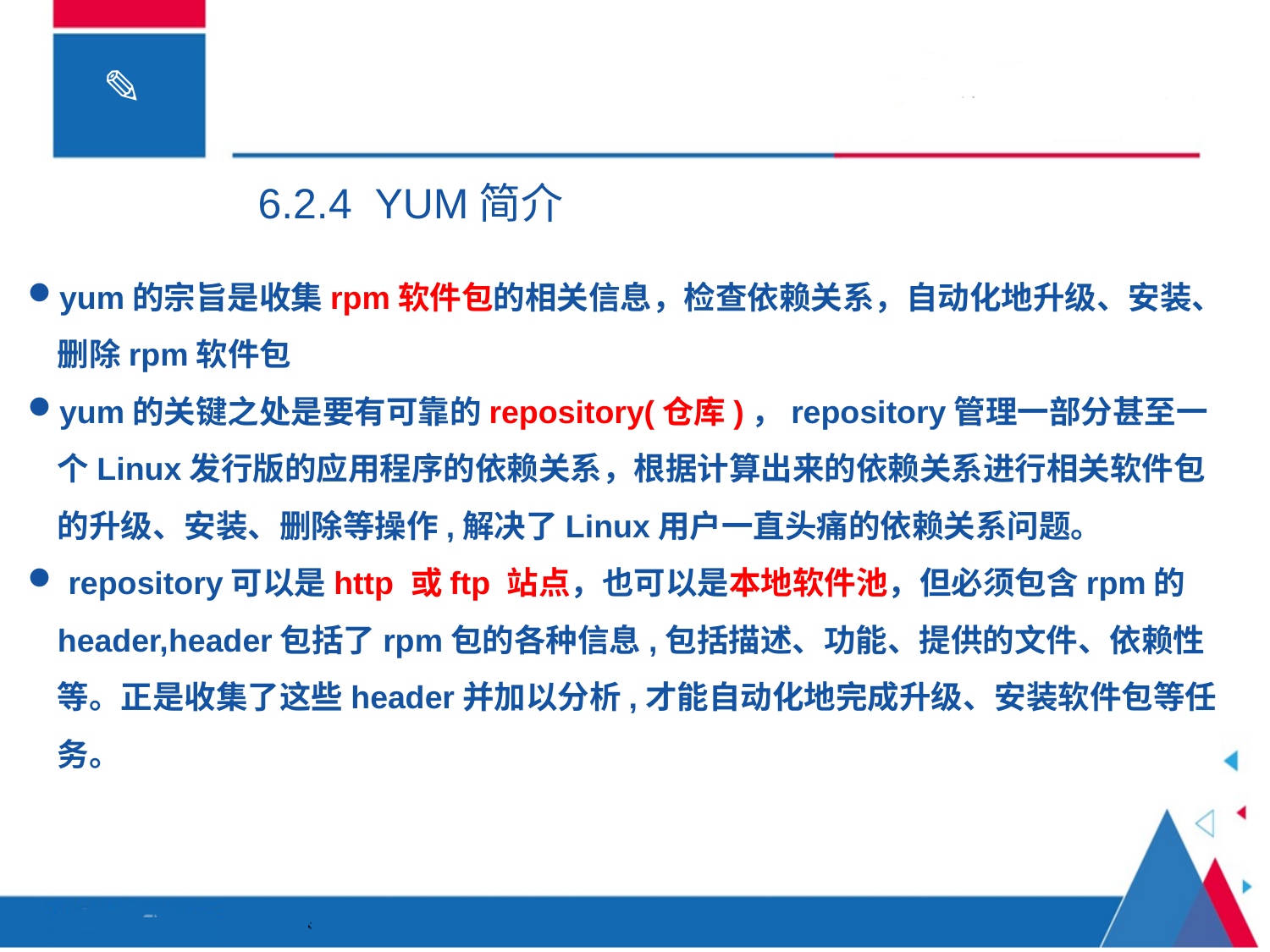

6.2.4  YUM简介
yum的宗旨是收集rpm软件包的相关信息，检查依赖关系，自动化地升级、安装、删除rpm软件包
yum的关键之处是要有可靠的repository(仓库)，repository管理一部分甚至一个Linux发行版的应用程序的依赖关系，根据计算出来的依赖关系进行相关软件包的升级、安装、删除等操作,解决了Linux用户一直头痛的依赖关系问题。
 repository可以是http 或ftp 站点，也可以是本地软件池，但必须包含rpm的header,header包括了rpm包的各种信息,包括描述、功能、提供的文件、依赖性等。正是收集了这些header并加以分析,才能自动化地完成升级、安装软件包等任务。